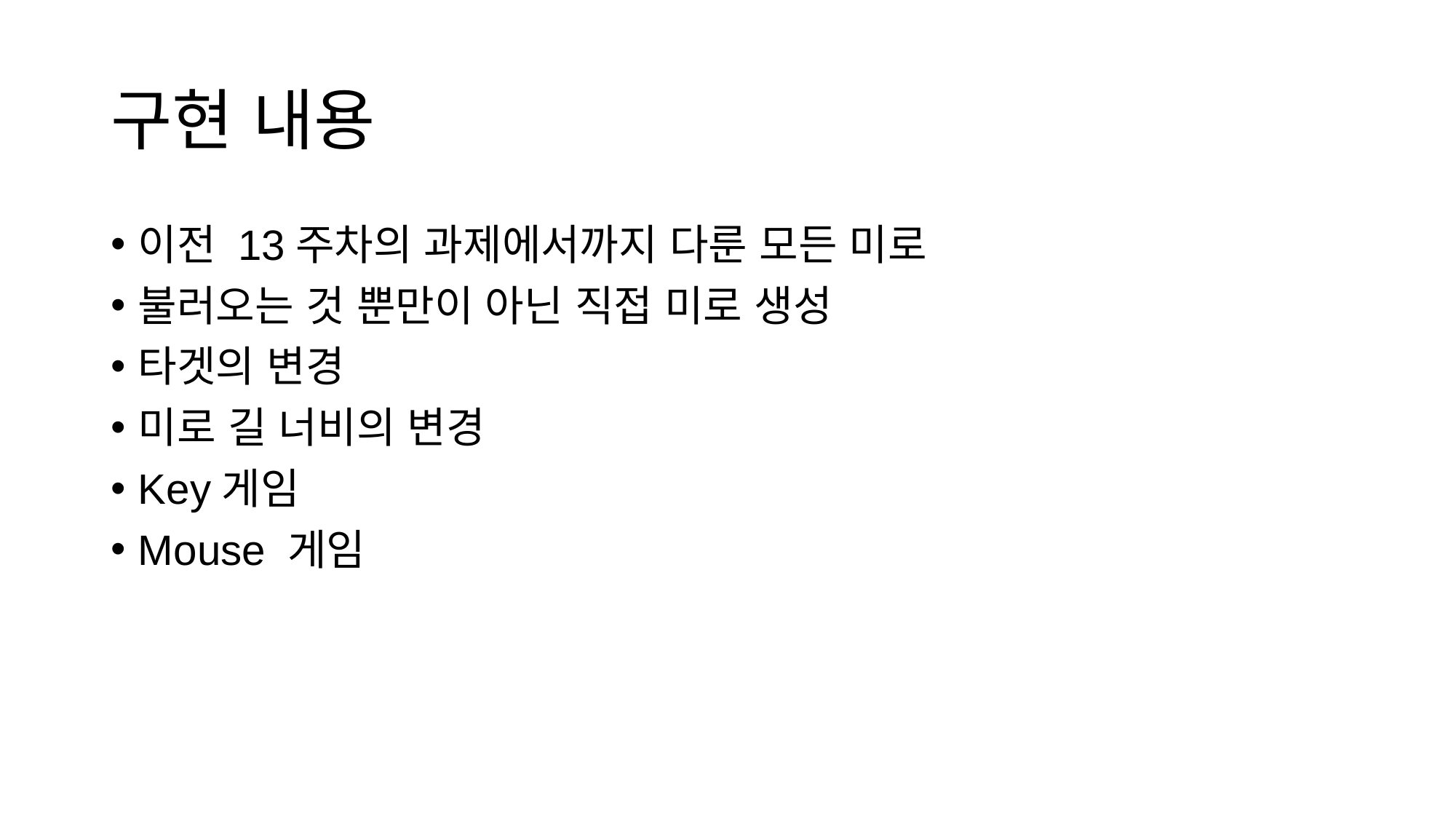

# 구현 내용
이전 13주차의 과제에서까지 다룬 모든 미로
불러오는 것 뿐만이 아닌 직접 미로 생성
타겟의 변경
미로 길 너비의 변경
Key게임
Mouse 게임